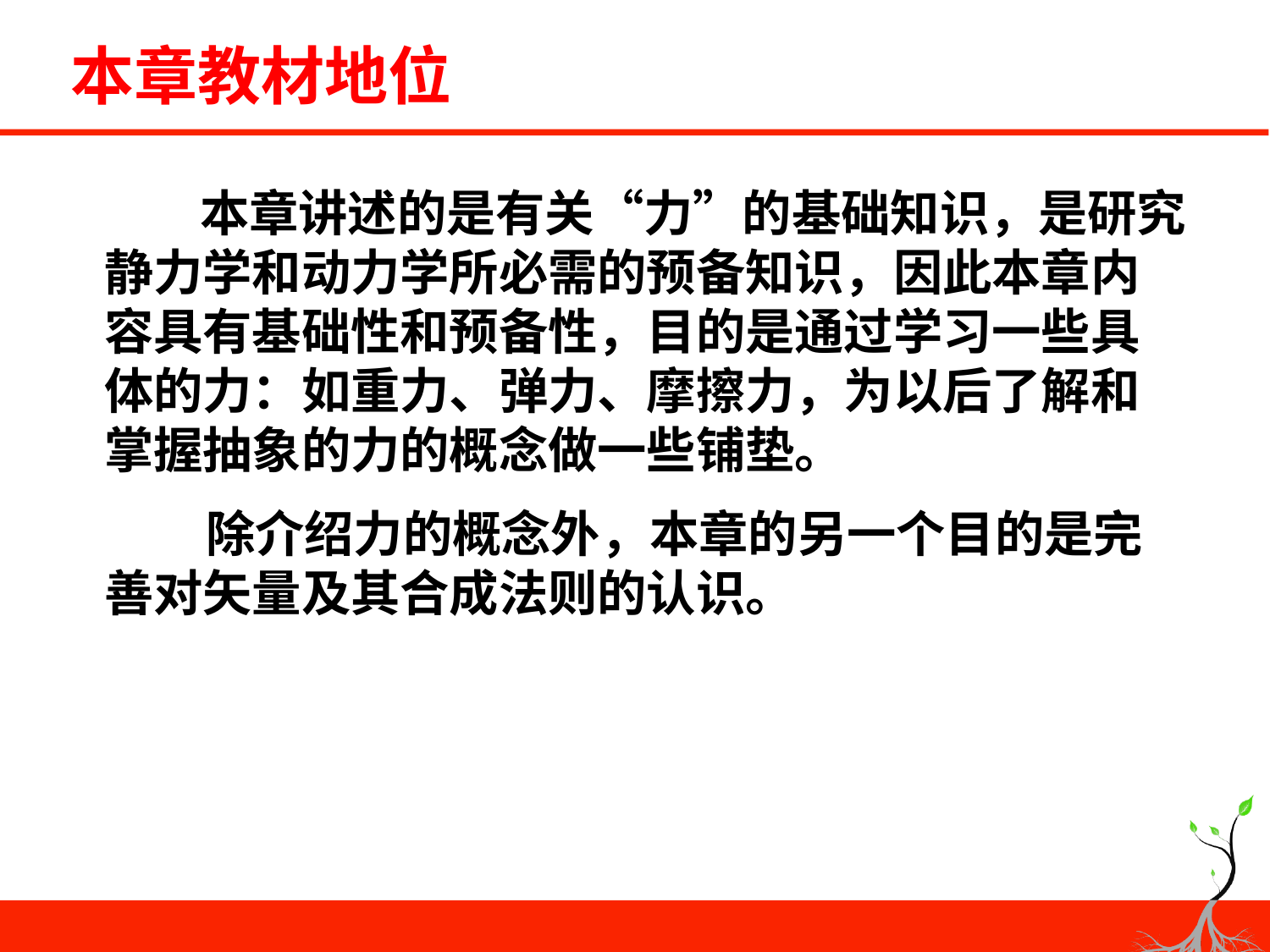

# 本章教材地位
         本章讲述的是有关“力”的基础知识，是研究静力学和动力学所必需的预备知识，因此本章内容具有基础性和预备性，目的是通过学习一些具体的力：如重力、弹力、摩擦力，为以后了解和掌握抽象的力的概念做一些铺垫。
        除介绍力的概念外，本章的另一个目的是完善对矢量及其合成法则的认识。